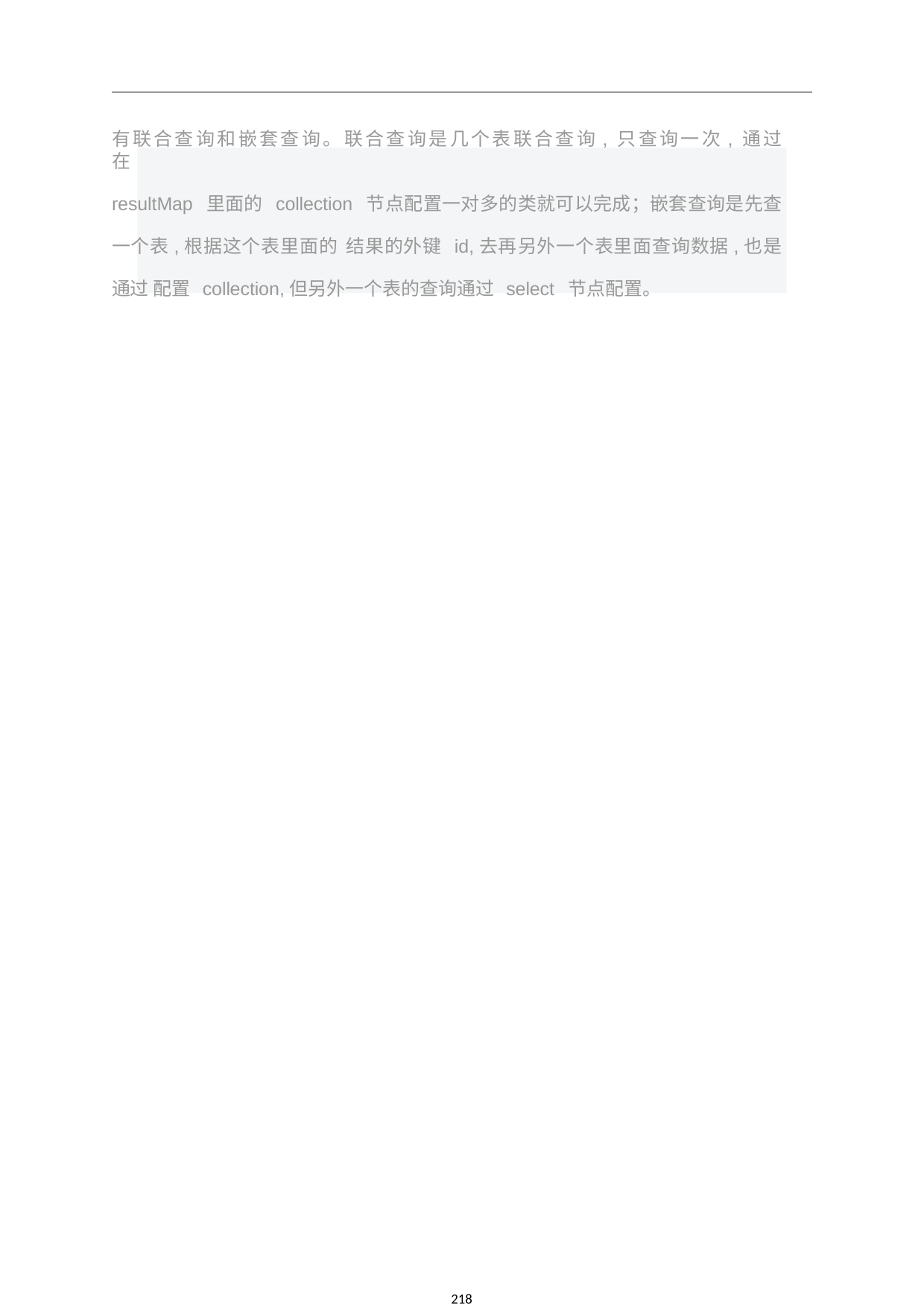

有联合查询和嵌套查询。联合查询是几个表联合查询, 只查询一次, 通过在
resultMap 里面的 collection 节点配置一对多的类就可以完成；嵌套查询是先查 一个表,根据这个表里面的 结果的外键 id,去再另外一个表里面查询数据,也是通过 配置 collection,但另外一个表的查询通过 select 节点配置。

218